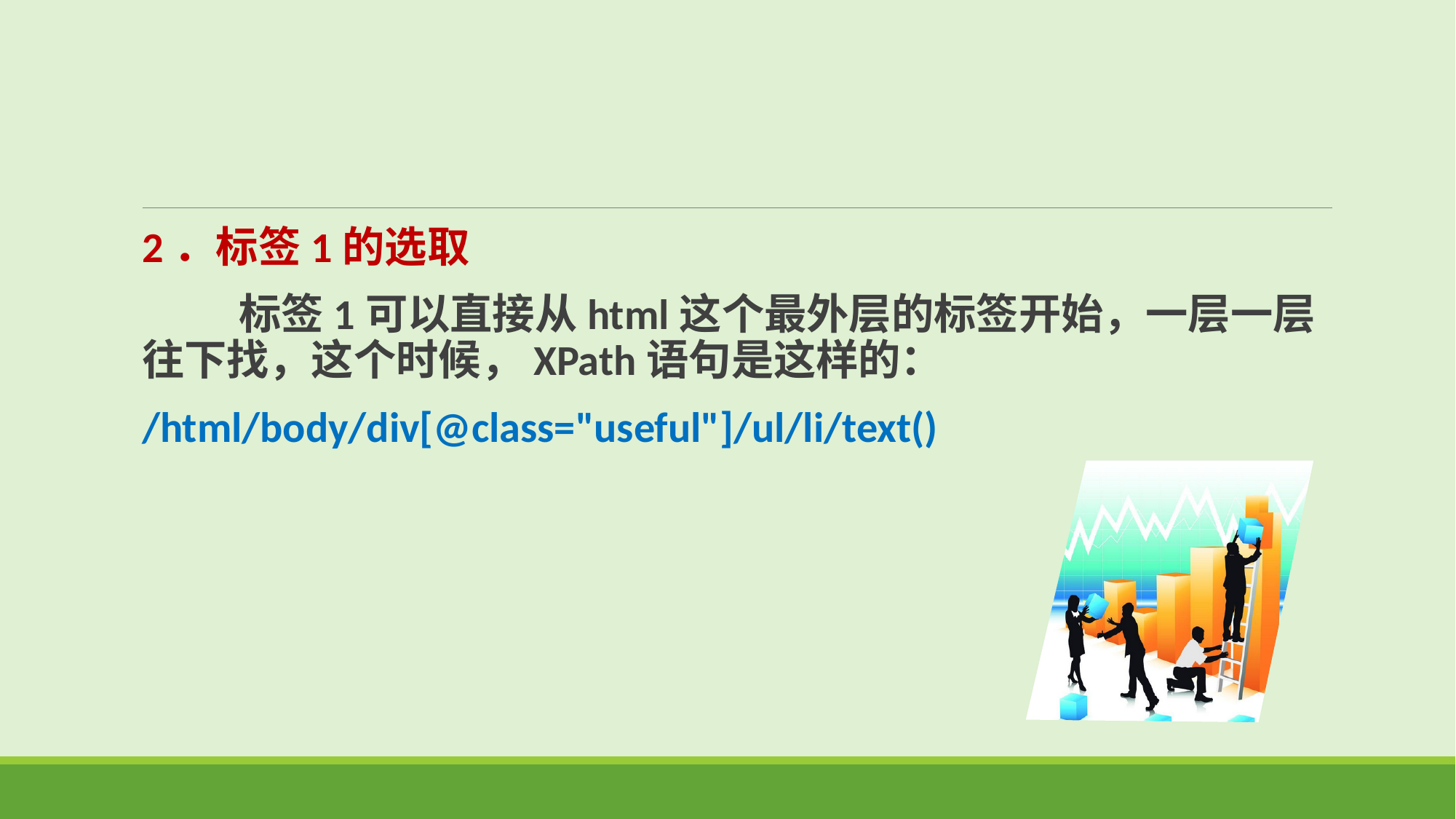

2．标签1的选取
         标签1可以直接从html这个最外层的标签开始，一层一层往下找，这个时候，XPath语句是这样的：
/html/body/div[@class="useful"]/ul/li/text()